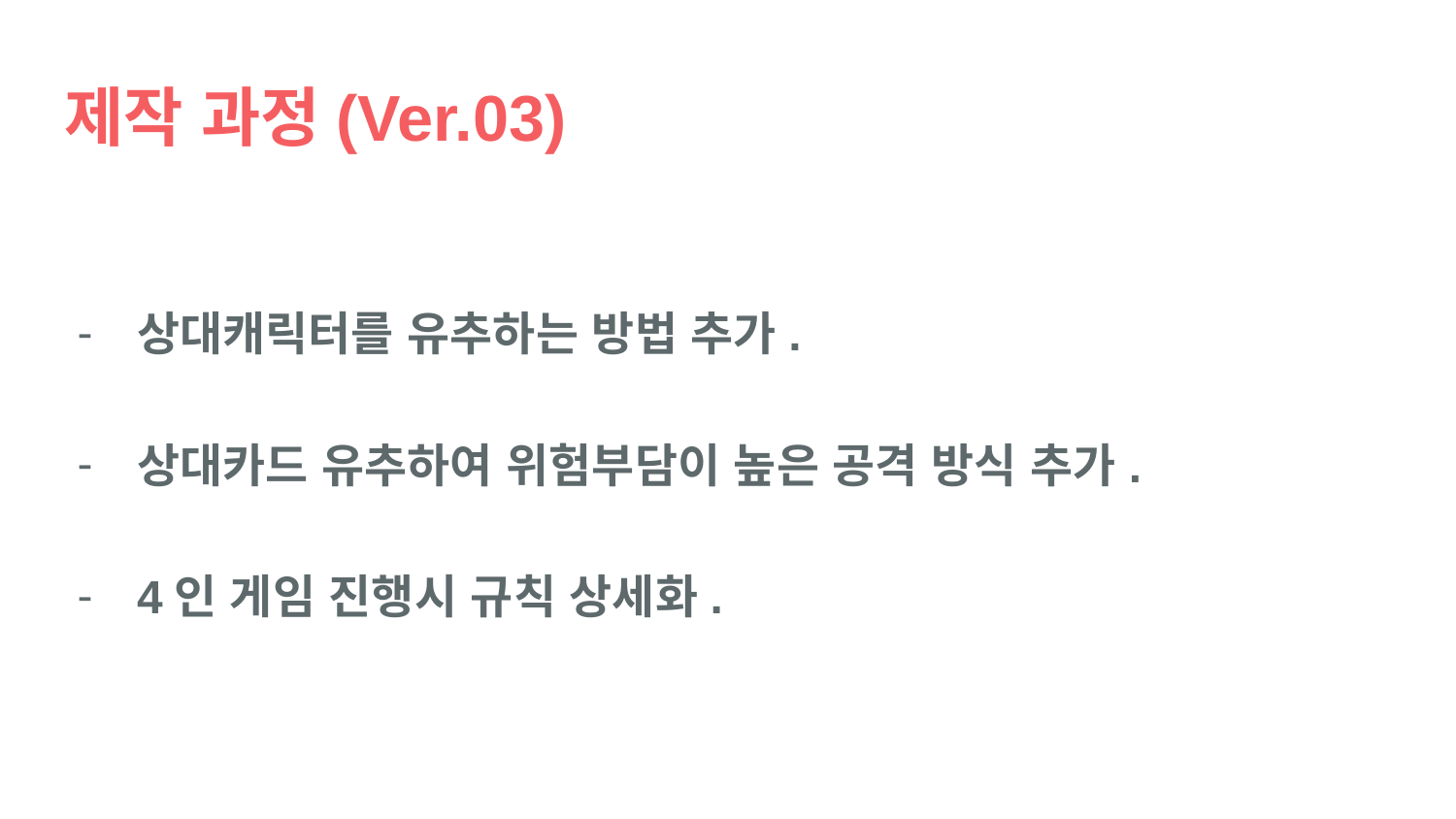

# 제작 과정(Ver.03)
상대캐릭터를 유추하는 방법 추가.

상대카드 유추하여 위험부담이 높은 공격 방식 추가.

4인 게임 진행시 규칙 상세화.